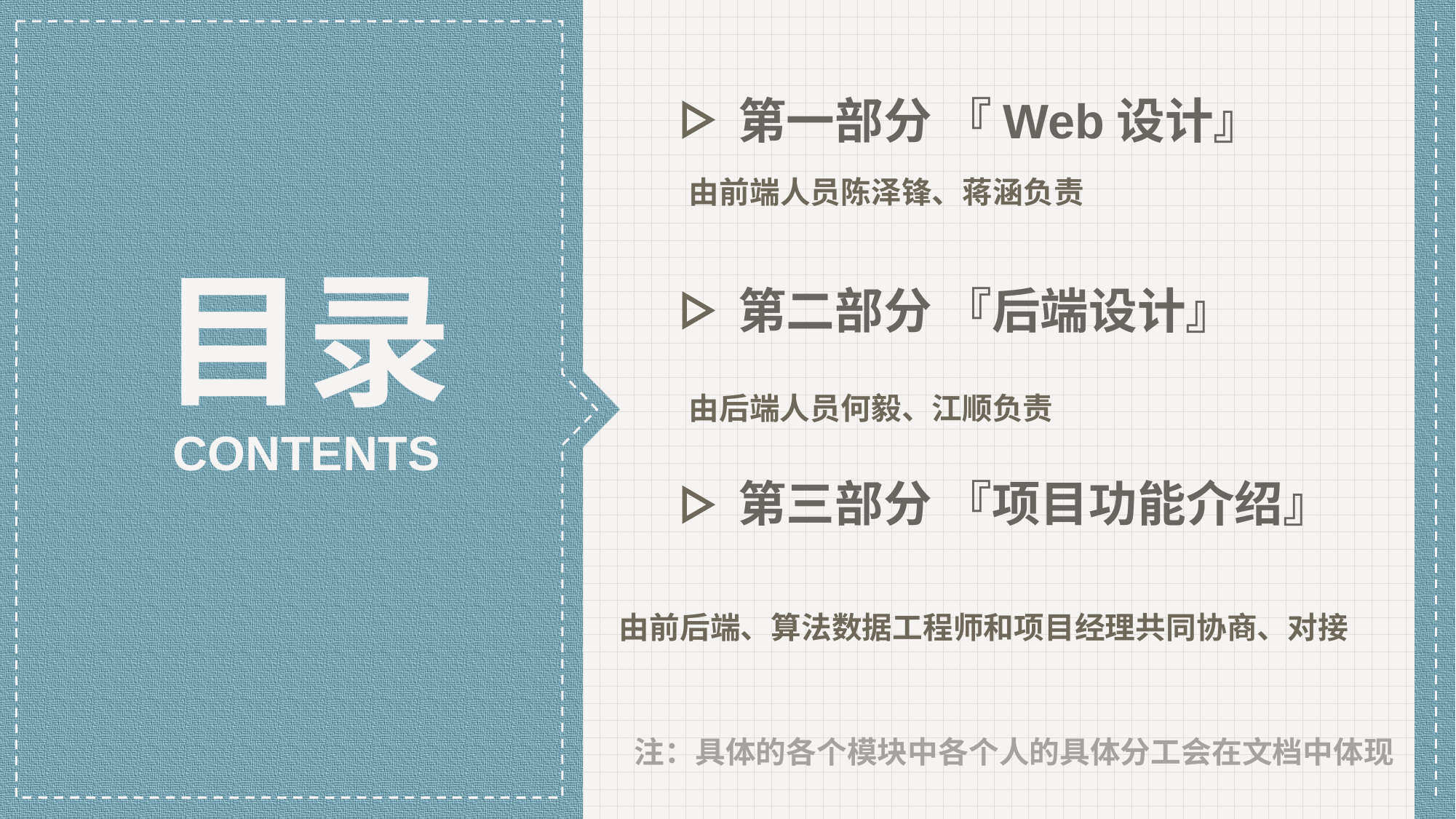

第一部分 『Web设计』

由前端人员陈泽锋、蒋涵负责
目录
第二部分 『后端设计』

由后端人员何毅、江顺负责
CONTENTS
第三部分 『项目功能介绍』

由前后端、算法数据工程师和项目经理共同协商、对接
注：具体的各个模块中各个人的具体分工会在文档中体现